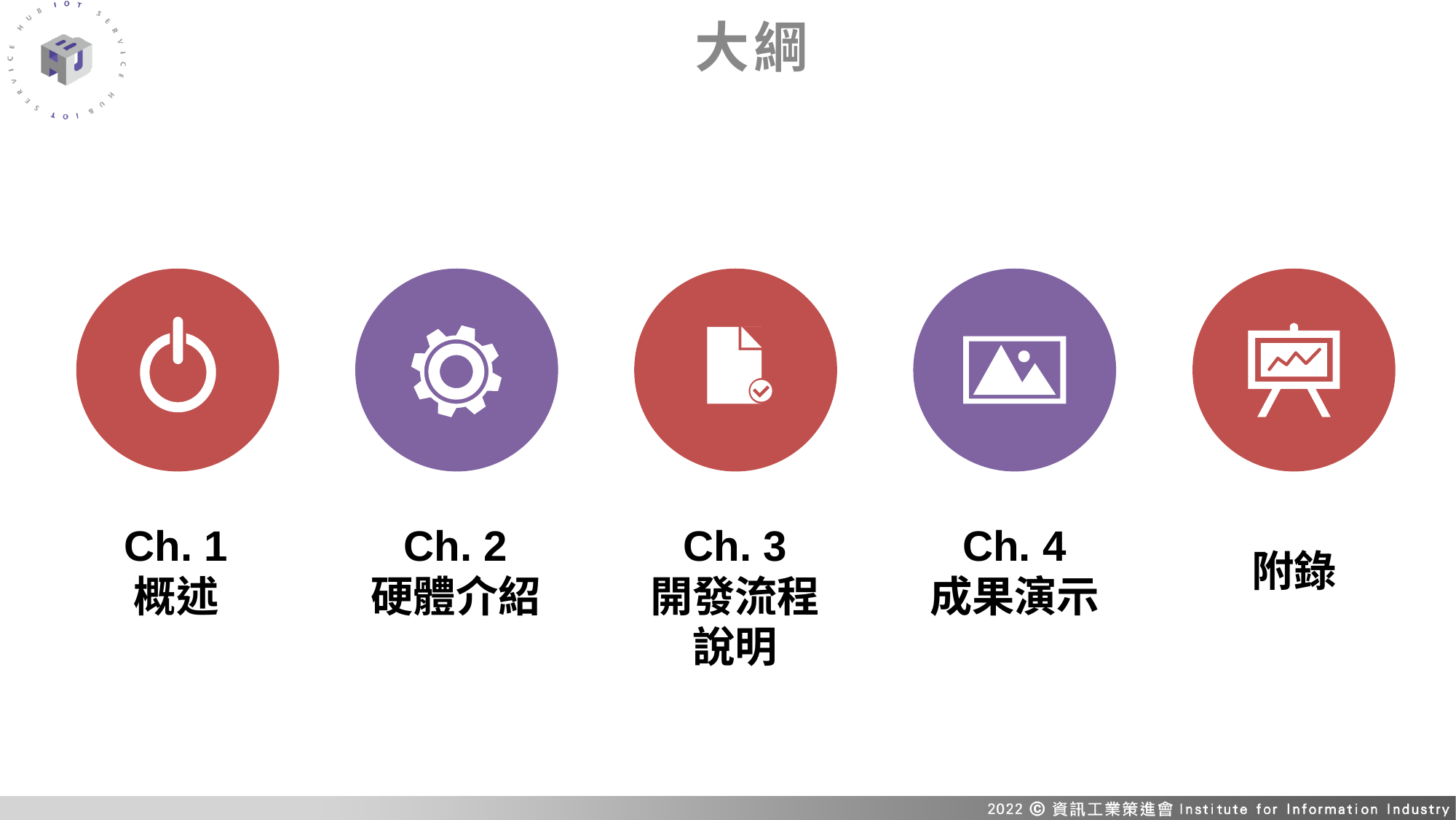

# 大綱

Ch. 1
概述
Ch. 2
硬體介紹
Ch. 3
開發流程說明
Ch. 4
成果演示
附錄